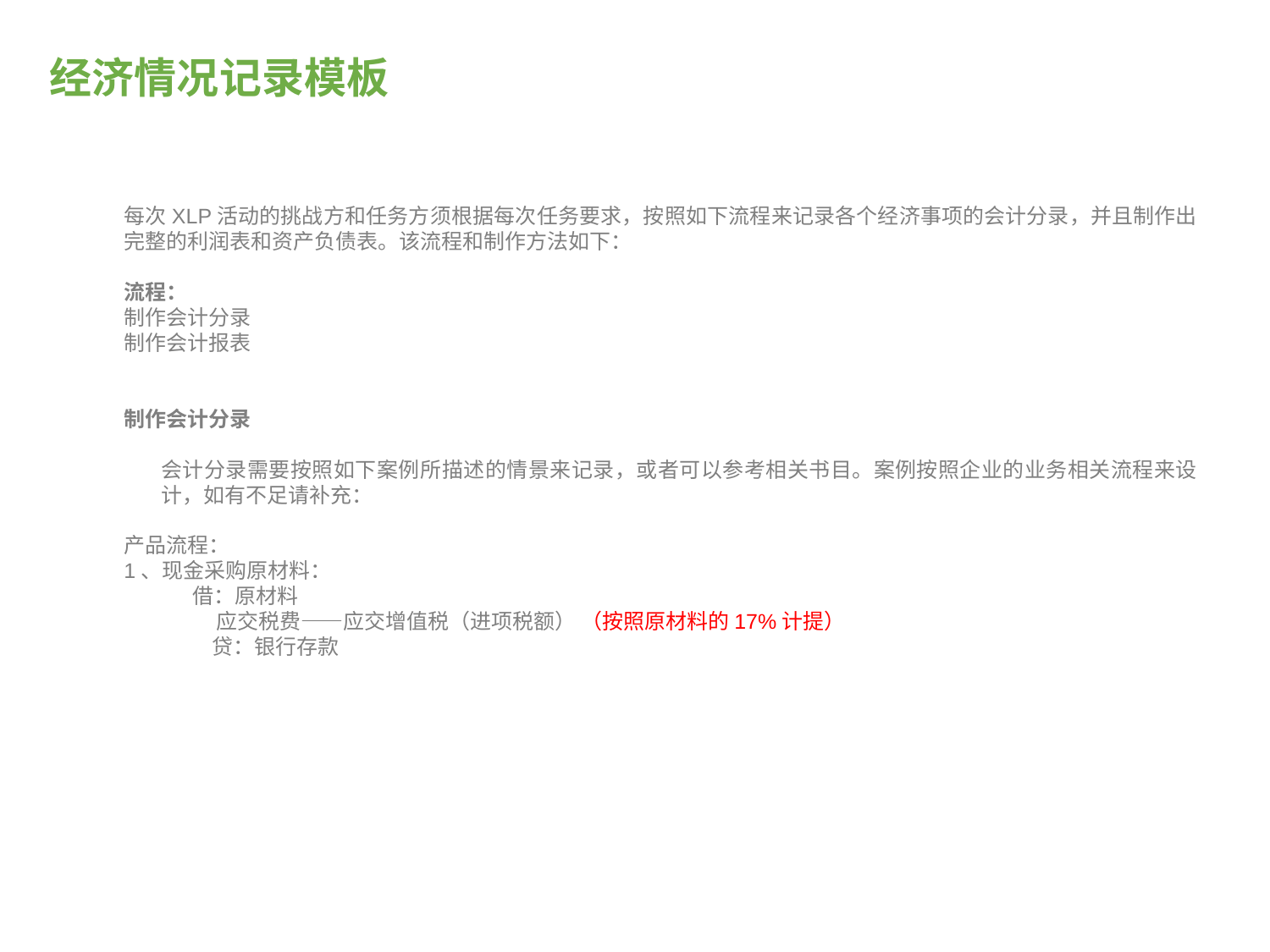

# 经济情况记录模板
每次XLP活动的挑战方和任务方须根据每次任务要求，按照如下流程来记录各个经济事项的会计分录，并且制作出完整的利润表和资产负债表。该流程和制作方法如下：

流程：
制作会计分录
制作会计报表

制作会计分录

会计分录需要按照如下案例所描述的情景来记录，或者可以参考相关书目。案例按照企业的业务相关流程来设计，如有不足请补充：

产品流程：
1、现金采购原材料：
借：原材料
    应交税费——应交增值税（进项税额） （按照原材料的17%计提）
   贷：银行存款